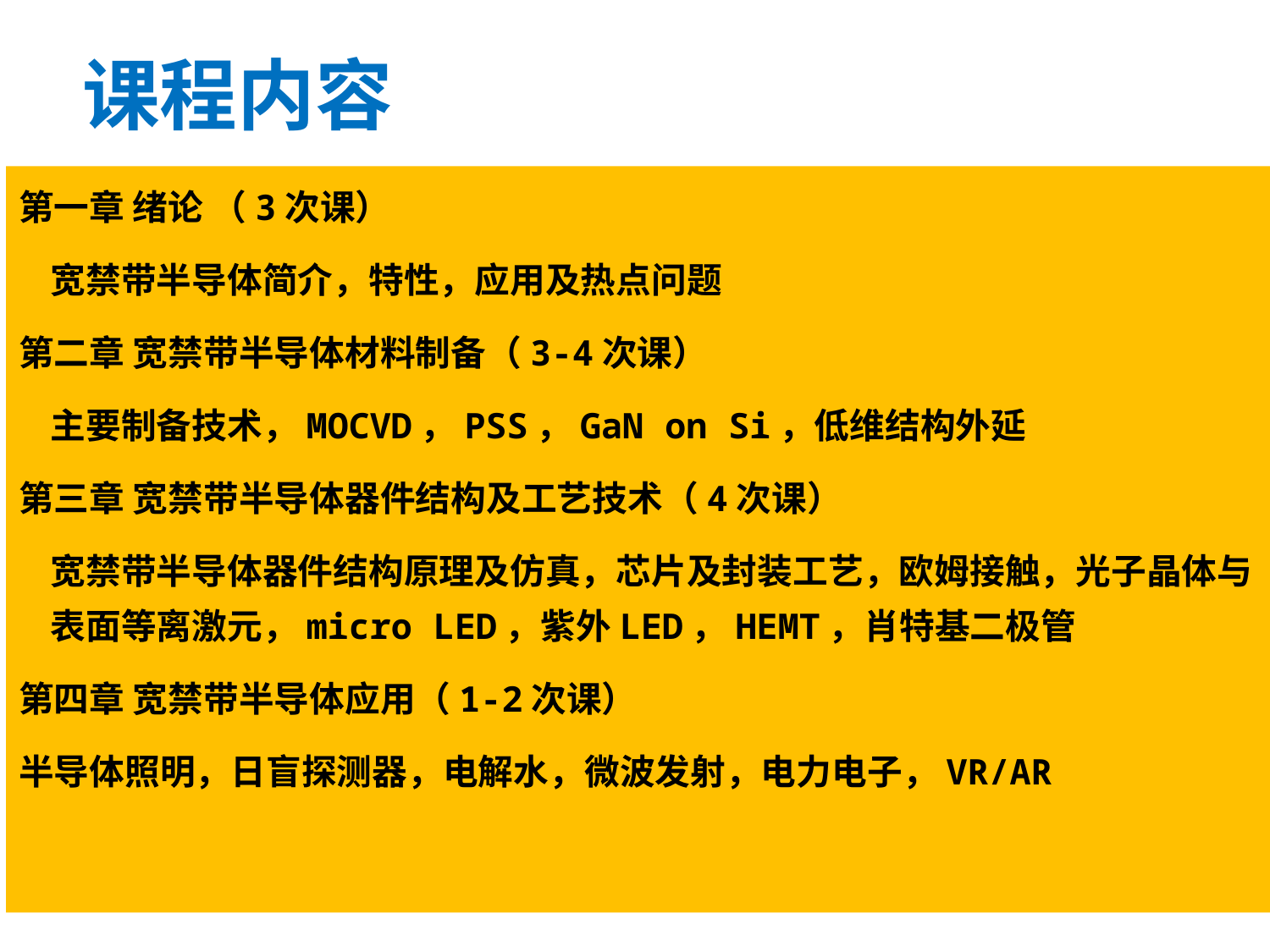

# 课程内容
第一章 绪论 （3次课）
	宽禁带半导体简介，特性，应用及热点问题
第二章 宽禁带半导体材料制备（3-4次课）
	主要制备技术，MOCVD，PSS，GaN on Si，低维结构外延
第三章 宽禁带半导体器件结构及工艺技术（4次课）
	宽禁带半导体器件结构原理及仿真，芯片及封装工艺，欧姆接触，光子晶体与表面等离激元，micro LED，紫外LED，HEMT，肖特基二极管
第四章 宽禁带半导体应用（1-2次课）
半导体照明，日盲探测器，电解水，微波发射，电力电子，VR/AR